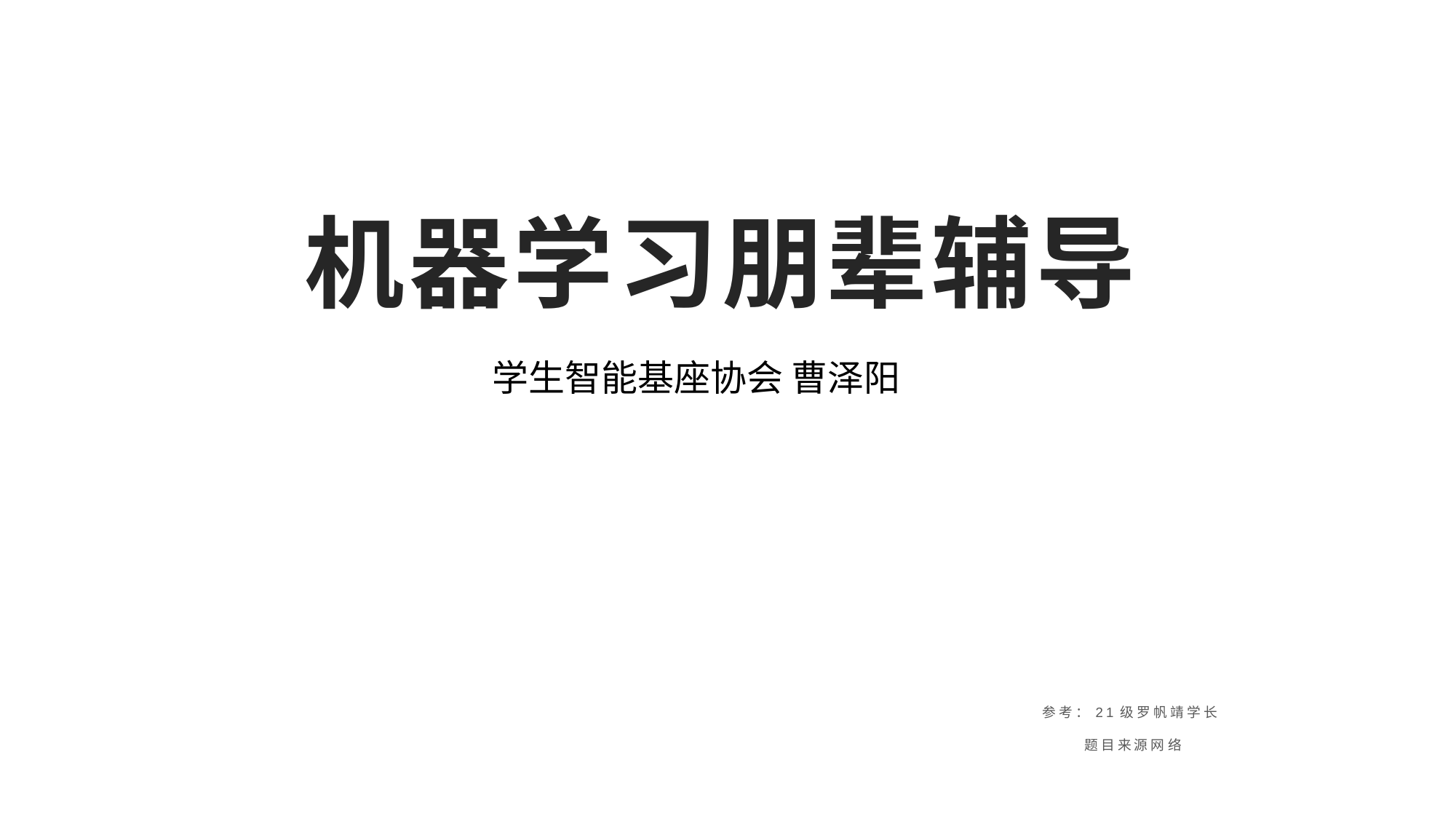

# 机器学习朋辈辅导
学生智能基座协会 曹泽阳
参考：21级罗帆靖学长
题目来源网络